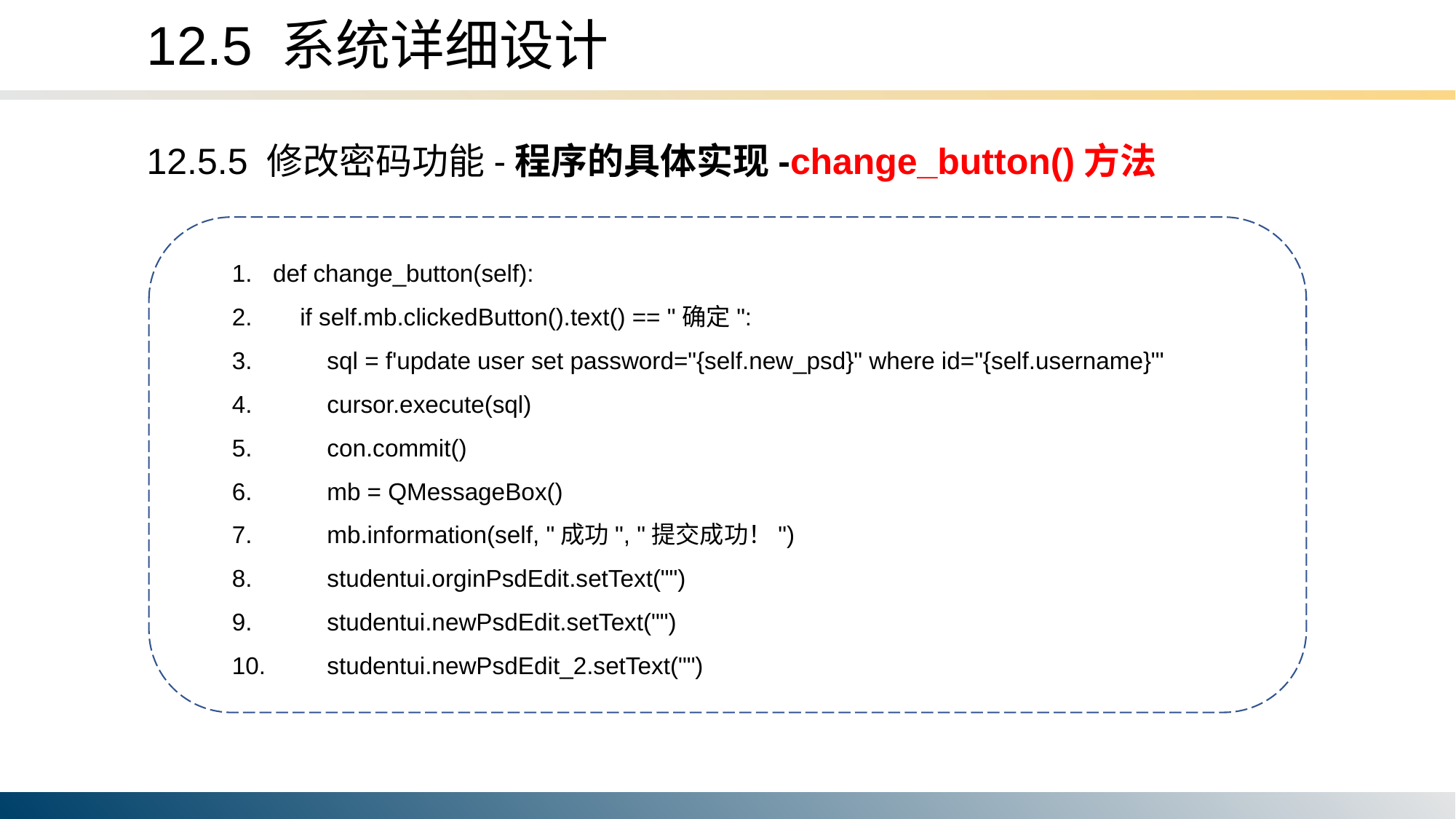

12.5 系统详细设计
12.5.5 修改密码功能-程序的具体实现-change_button()方法

def change_button(self):
    if self.mb.clickedButton().text() == "确定":
        sql = f'update user set password="{self.new_psd}" where id="{self.username}"'
        cursor.execute(sql)
        con.commit()
        mb = QMessageBox()
        mb.information(self, "成功", "提交成功！")
        studentui.orginPsdEdit.setText("")
        studentui.newPsdEdit.setText("")
        studentui.newPsdEdit_2.setText("")